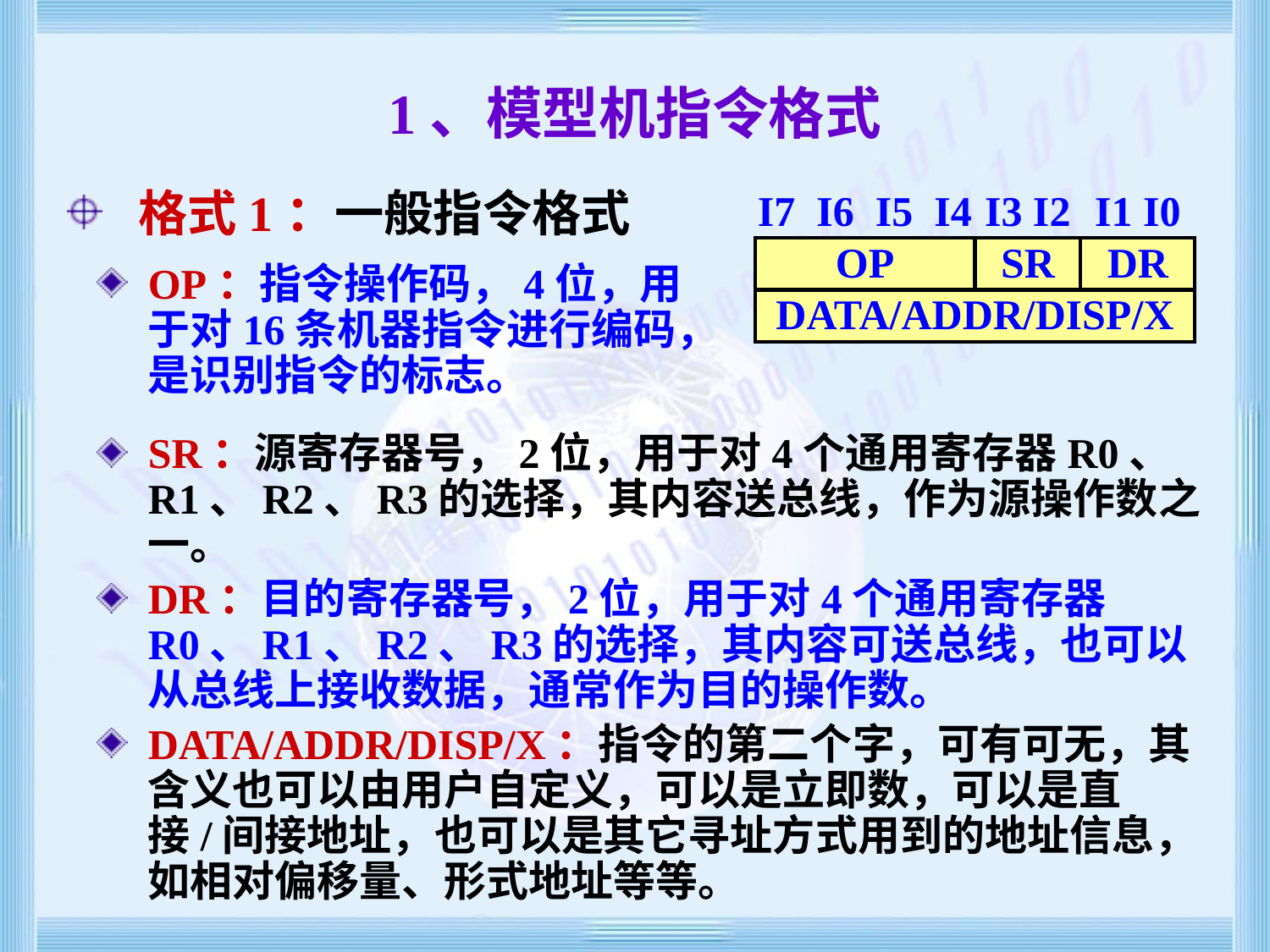

# 1、模型机指令格式
 格式1：一般指令格式
| I7 I6 I5 I4 | I3 I2 | I1 I0 |
| --- | --- | --- |
| OP | SR | DR |
| DATA/ADDR/DISP/X |  |  |
OP：指令操作码，4位，用于对16条机器指令进行编码，是识别指令的标志。
SR：源寄存器号，2位，用于对4个通用寄存器R0、R1、R2、R3的选择，其内容送总线，作为源操作数之一。
DR：目的寄存器号，2位，用于对4个通用寄存器R0、R1、R2、R3的选择，其内容可送总线，也可以从总线上接收数据，通常作为目的操作数。
DATA/ADDR/DISP/X：指令的第二个字，可有可无，其含义也可以由用户自定义，可以是立即数，可以是直接/间接地址，也可以是其它寻址方式用到的地址信息，如相对偏移量、形式地址等等。

72